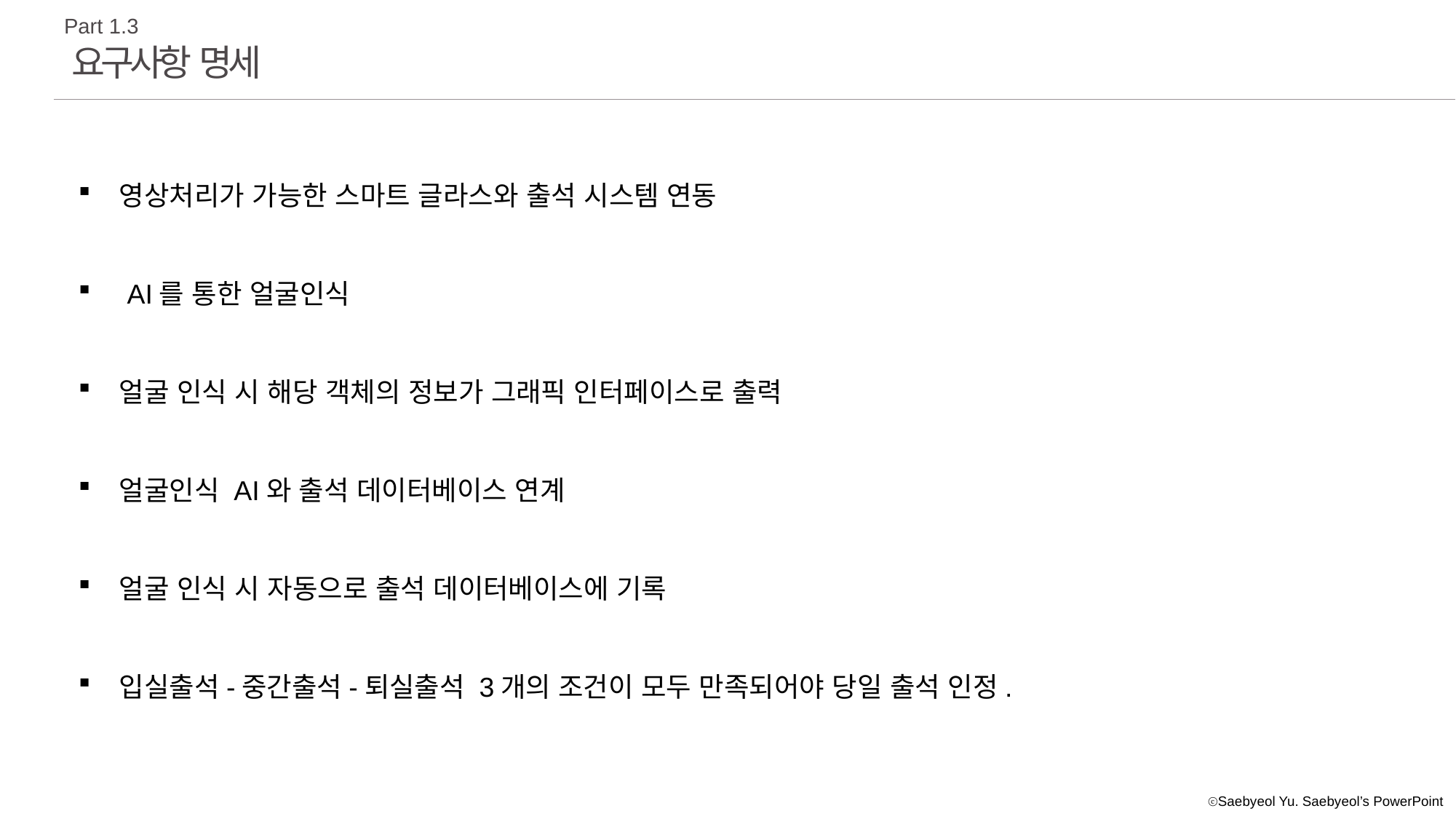

Part 1.3
요구사항  명세
영상처리가 가능한 스마트 글라스와 출석 시스템 연동

 AI를 통한 얼굴인식

얼굴 인식 시 해당 객체의 정보가 그래픽 인터페이스로 출력

얼굴인식 AI와 출석 데이터베이스 연계

얼굴 인식 시 자동으로 출석 데이터베이스에 기록

입실출석-중간출석-퇴실출석 3개의 조건이 모두 만족되어야 당일 출석 인정.